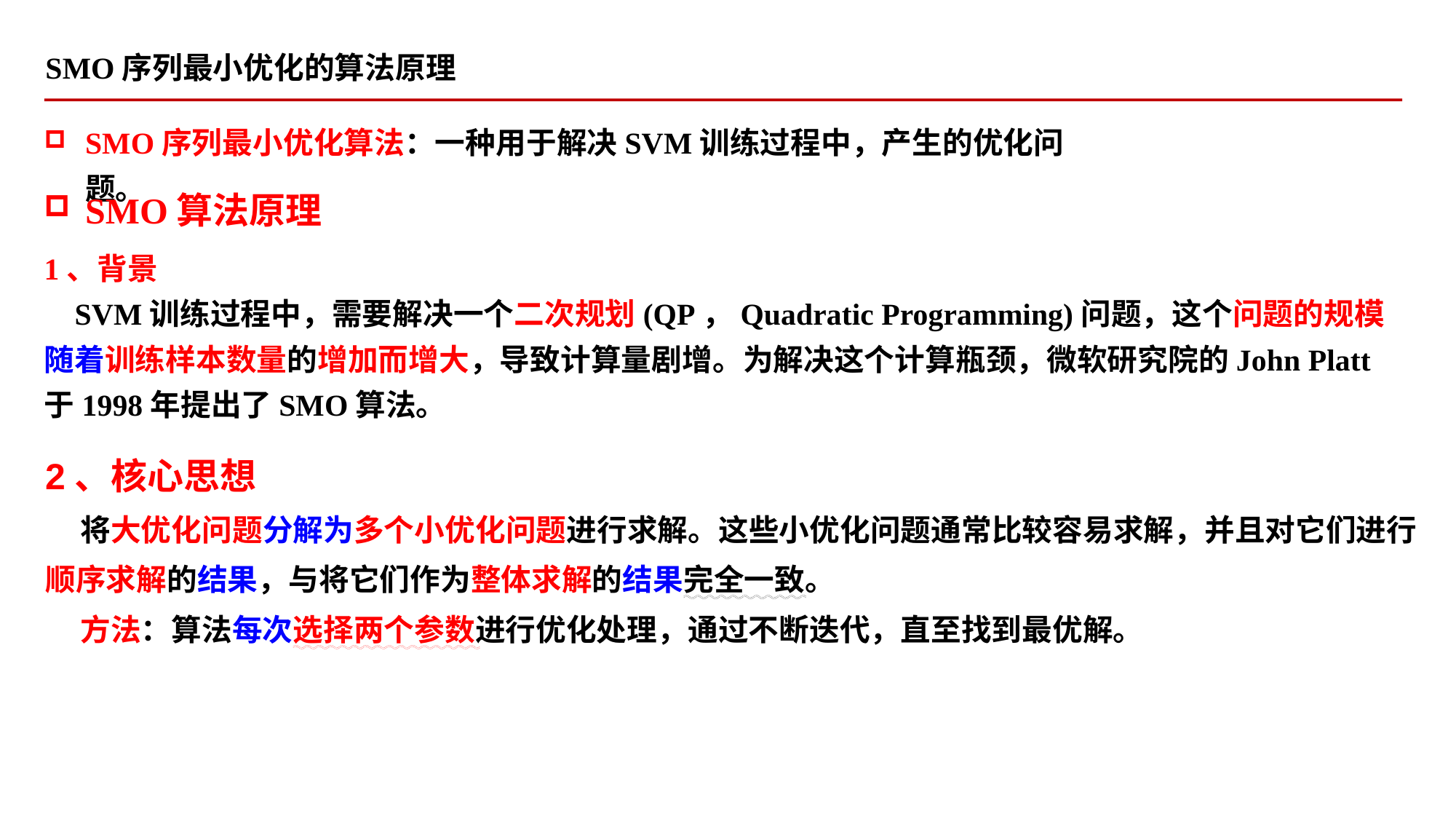

SMO序列最小优化的算法原理
SMO序列最小优化算法：一种用于解决SVM训练过程中，产生的优化问题。
SMO算法原理
1、背景
    SVM训练过程中，需要解决一个二次规划(QP，Quadratic Programming)问题，这个问题的规模随着训练样本数量的增加而增大，导致计算量剧增。为解决这个计算瓶颈，微软研究院的John Platt于1998年提出了SMO算法。
2、核心思想
    将大优化问题分解为多个小优化问题进行求解。这些小优化问题通常比较容易求解，并且对它们进行顺序求解的结果，与将它们作为整体求解的结果完全一致。
    方法：算法每次选择两个参数进行优化处理，通过不断迭代，直至找到最优解。